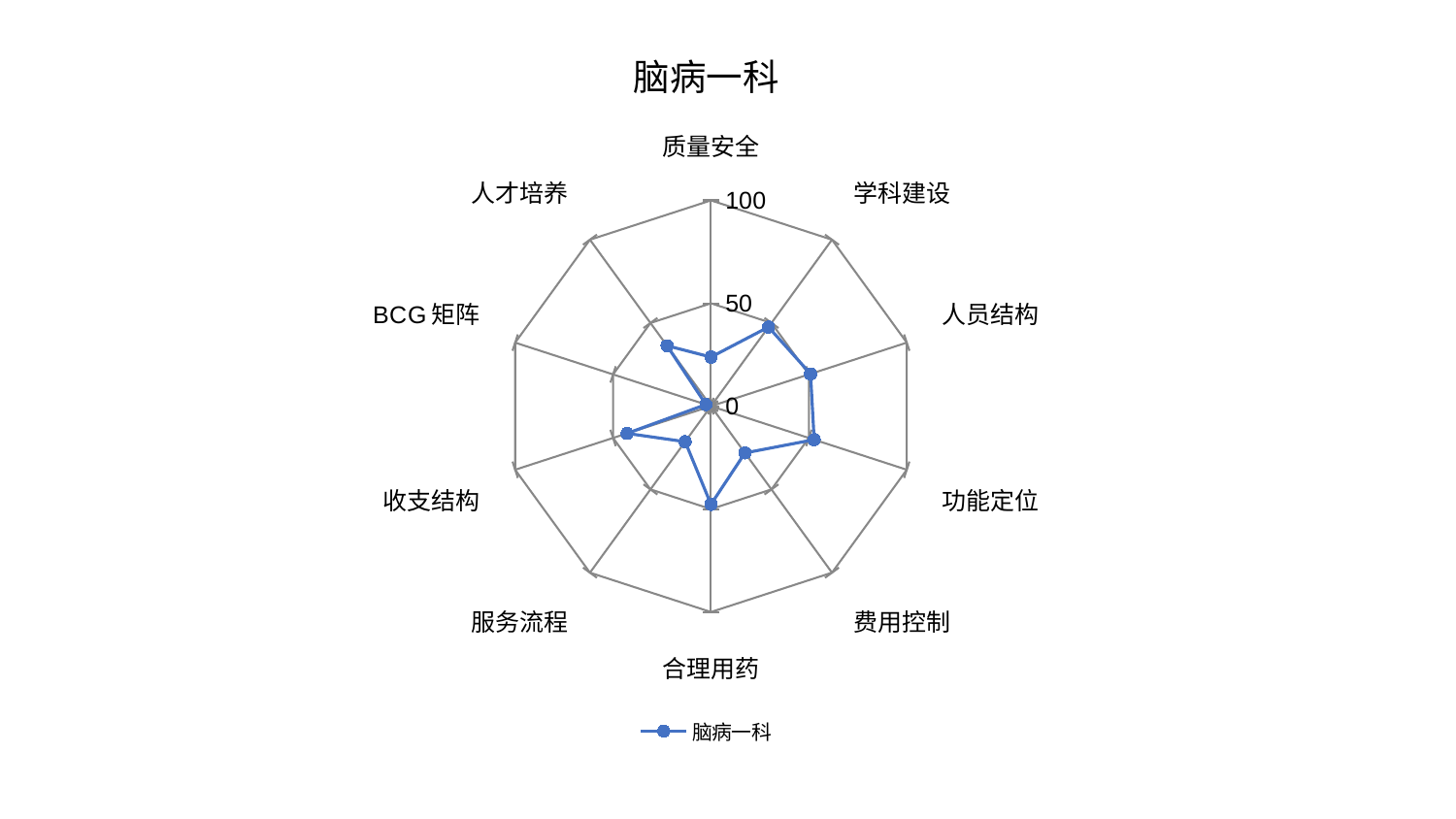

### Chart: 脑病一科

| Category | 脑病一科 |
|---|---|
| 质量安全 | 23.865686131496325 |
| 学科建设 | 47.532825936378565 |
| 人员结构 | 50.849650444072424 |
| 功能定位 | 52.70072183099394 |
| 费用控制 | 28.09140193579916 |
| 合理用药 | 47.71037170581732 |
| 服务流程 | 21.342687943208258 |
| 收支结构 | 42.880058382718396 |
| BCG矩阵 | 2.601856570551442 |
| 人才培养 | 36.317368822291975 |
140